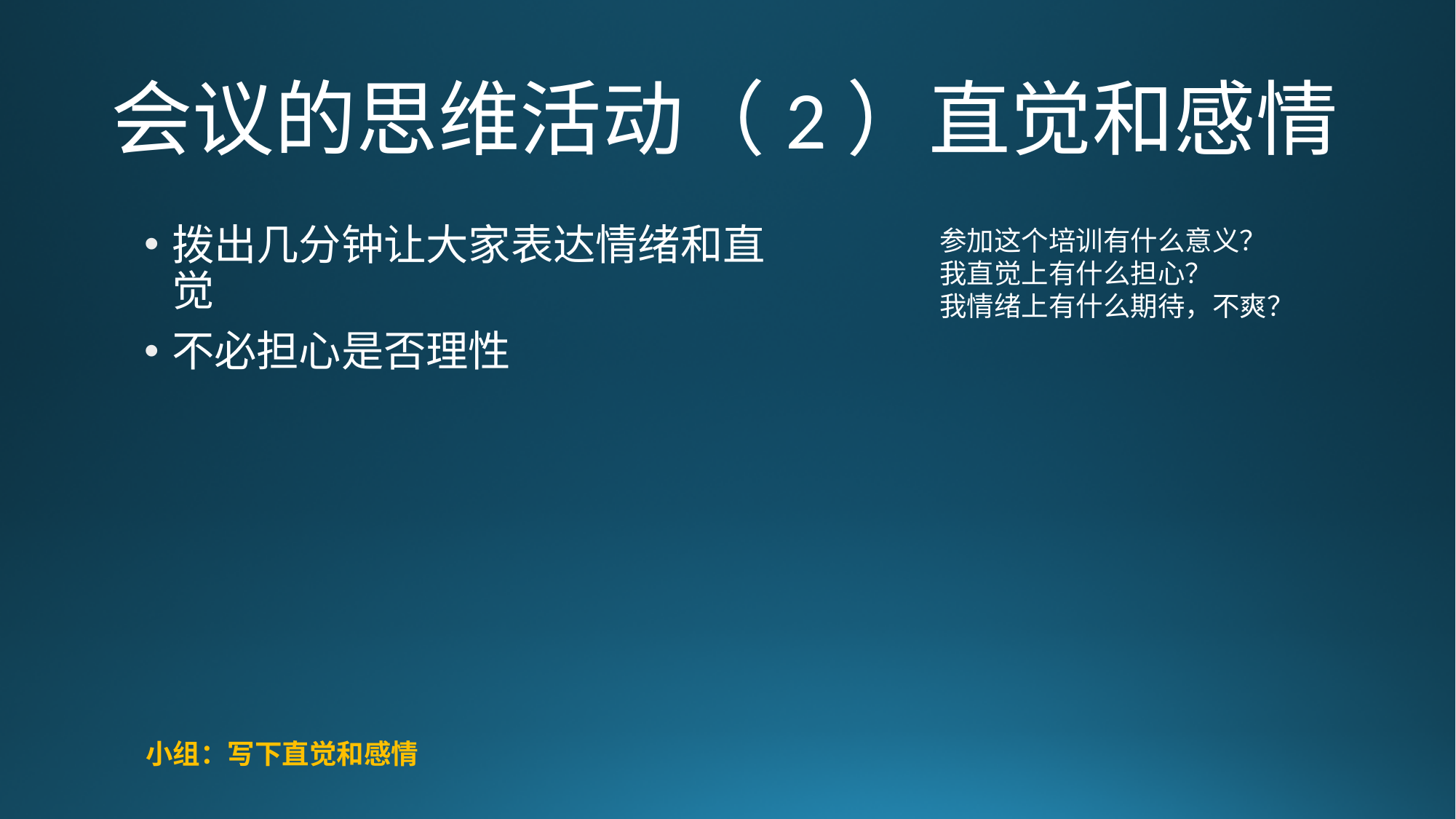

# 会议的思维活动（2）直觉和感情
拨出几分钟让大家表达情绪和直觉
不必担心是否理性
参加这个培训有什么意义？
我直觉上有什么担心？
我情绪上有什么期待，不爽？

小组：写下直觉和感情